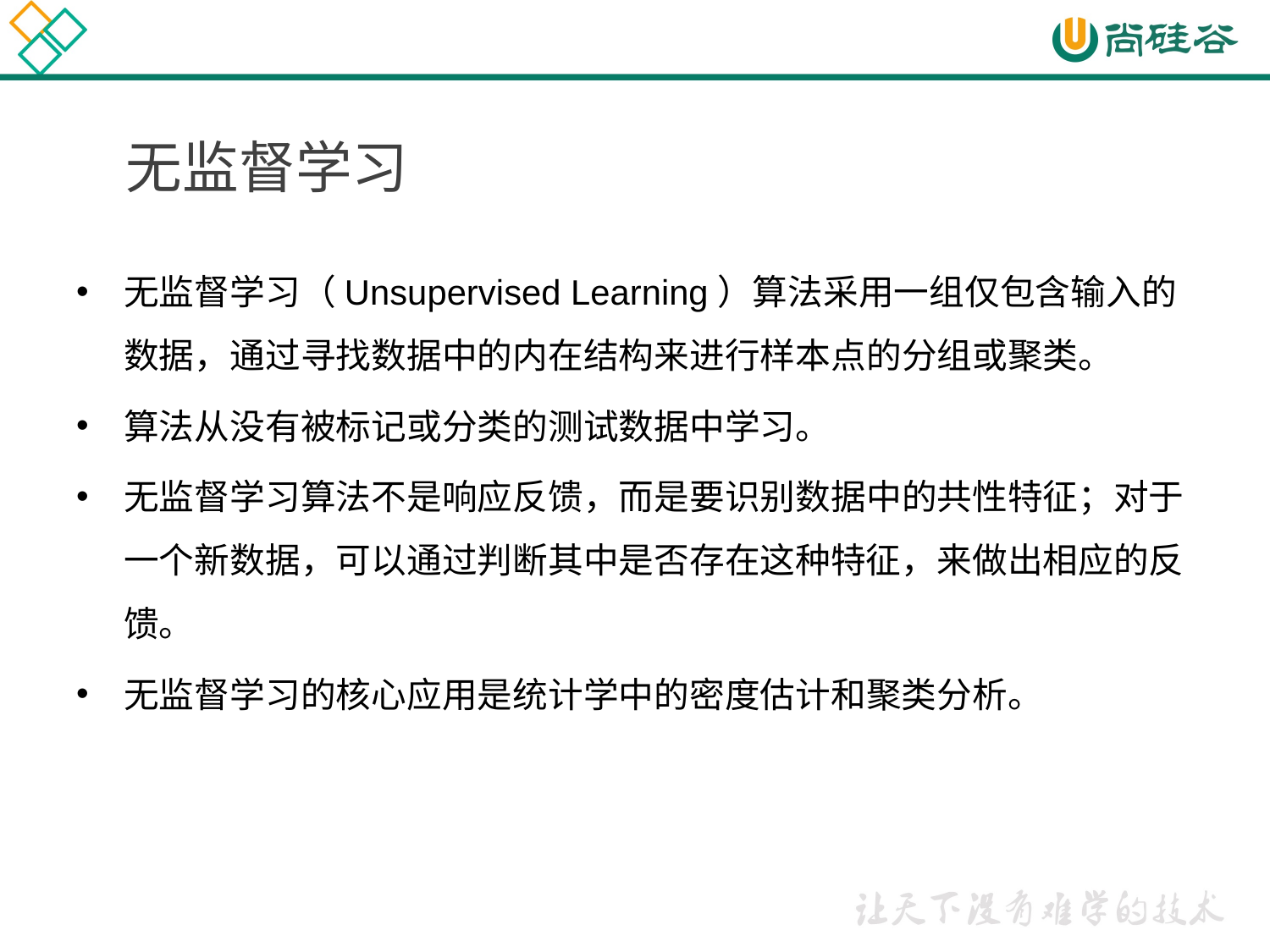

# 无监督学习
无监督学习（Unsupervised Learning）算法采用一组仅包含输入的数据，通过寻找数据中的内在结构来进行样本点的分组或聚类。
算法从没有被标记或分类的测试数据中学习。
无监督学习算法不是响应反馈，而是要识别数据中的共性特征；对于一个新数据，可以通过判断其中是否存在这种特征，来做出相应的反馈。
无监督学习的核心应用是统计学中的密度估计和聚类分析。